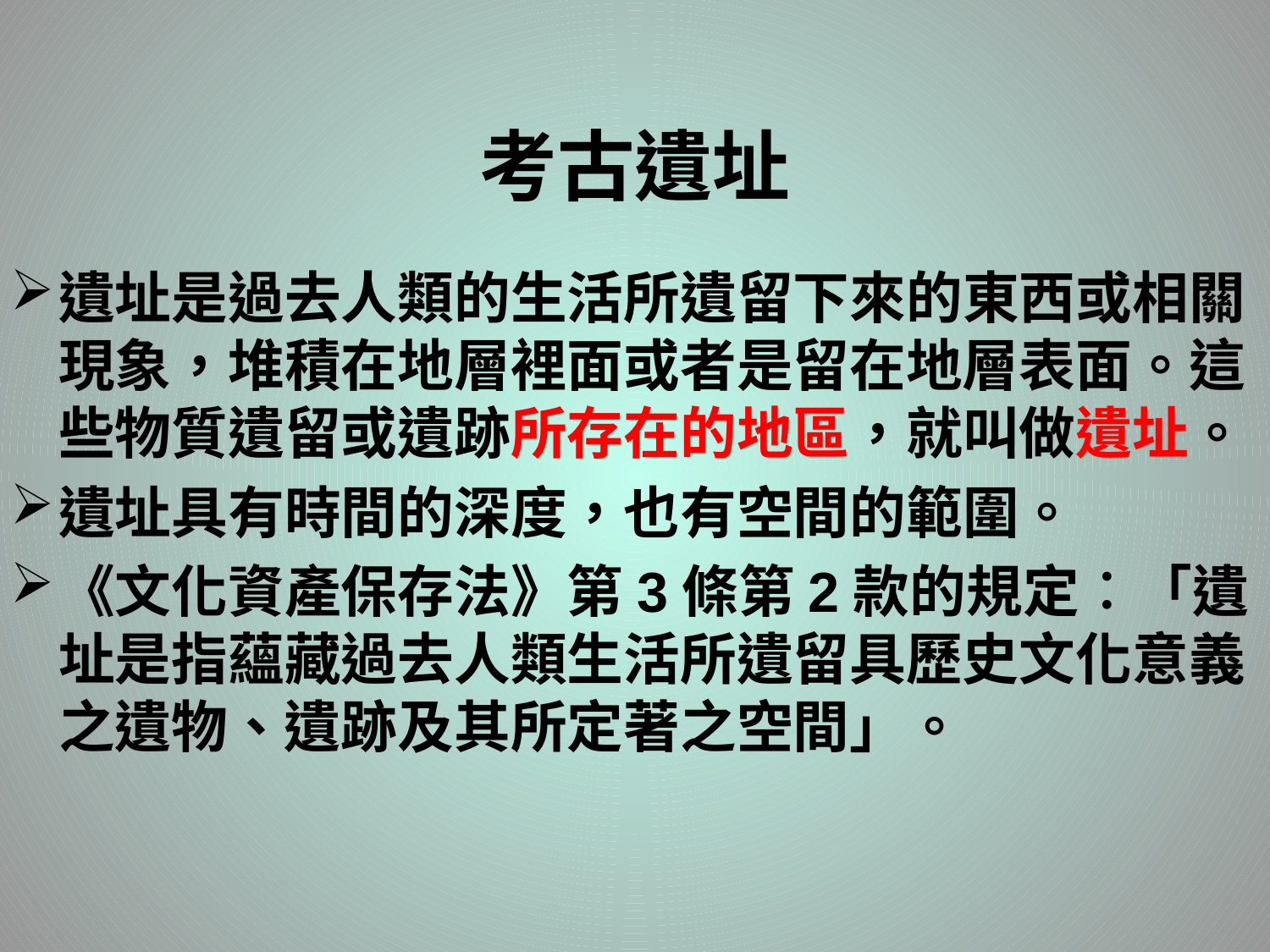

# 考古遺址
遺址是過去人類的生活所遺留下來的東西或相關現象，堆積在地層裡面或者是留在地層表面。這些物質遺留或遺跡所存在的地區，就叫做遺址。
遺址具有時間的深度，也有空間的範圍。
《文化資產保存法》第3條第2款的規定︰「遺址是指蘊藏過去人類生活所遺留具歷史文化意義之遺物、遺跡及其所定著之空間」。